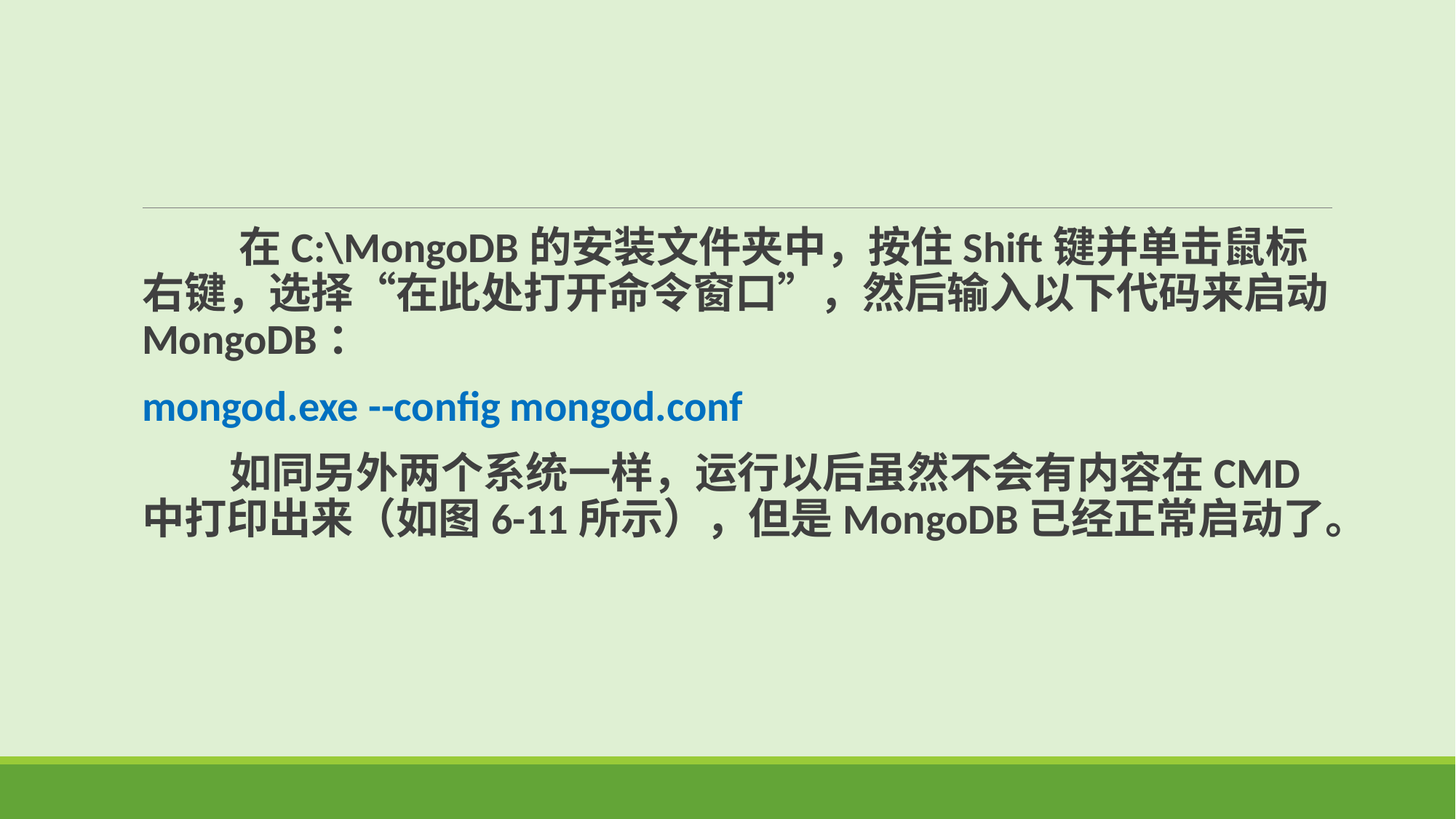

在C:\MongoDB的安装文件夹中，按住Shift键并单击鼠标右键，选择“在此处打开命令窗口”，然后输入以下代码来启动MongoDB：
mongod.exe --config mongod.conf
        如同另外两个系统一样，运行以后虽然不会有内容在CMD中打印出来（如图6-11所示），但是MongoDB已经正常启动了。